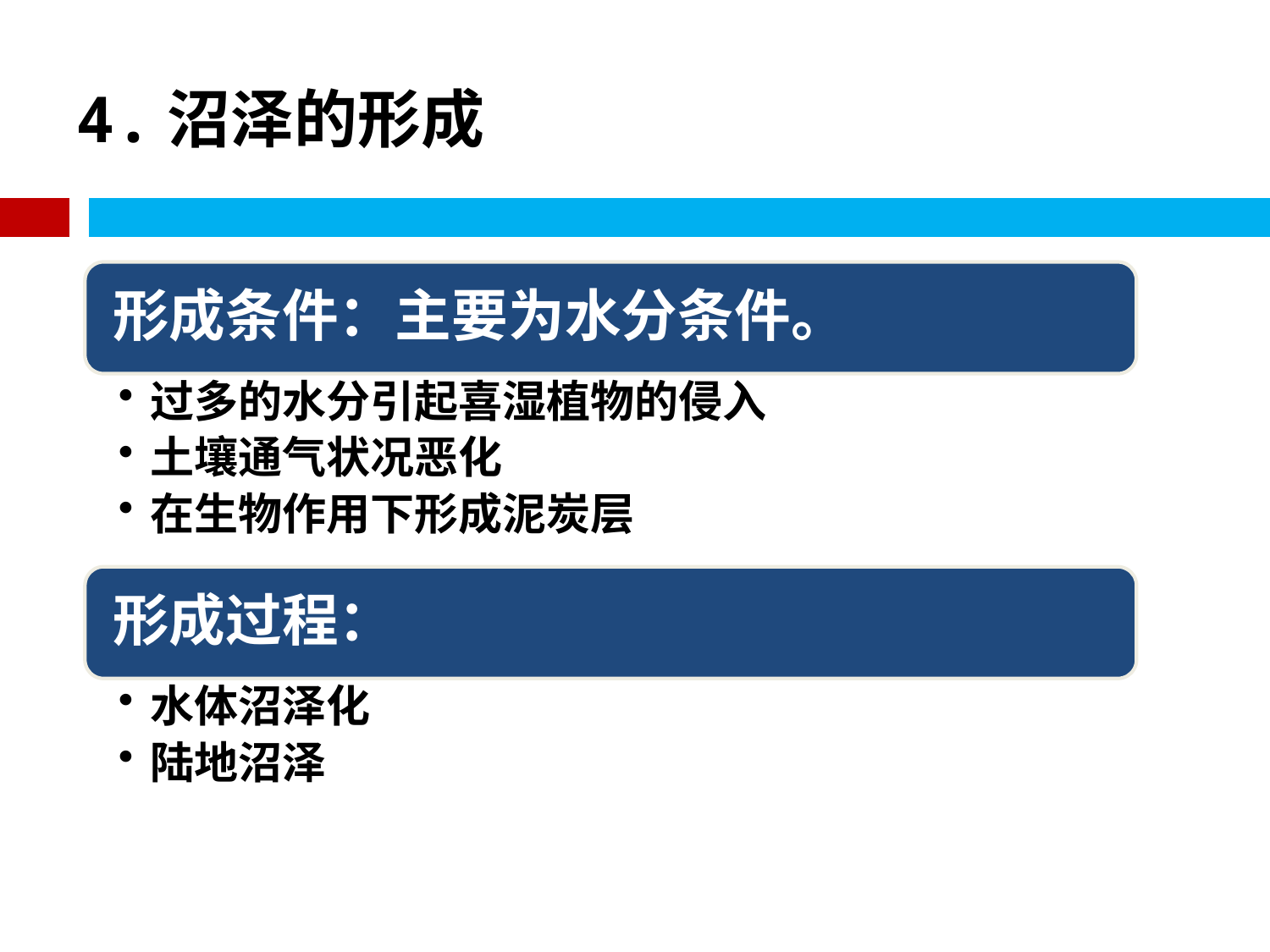

# 4.沼泽的形成
形成条件：主要为水分条件。
过多的水分引起喜湿植物的侵入
土壤通气状况恶化
在生物作用下形成泥炭层
形成过程：
水体沼泽化
陆地沼泽